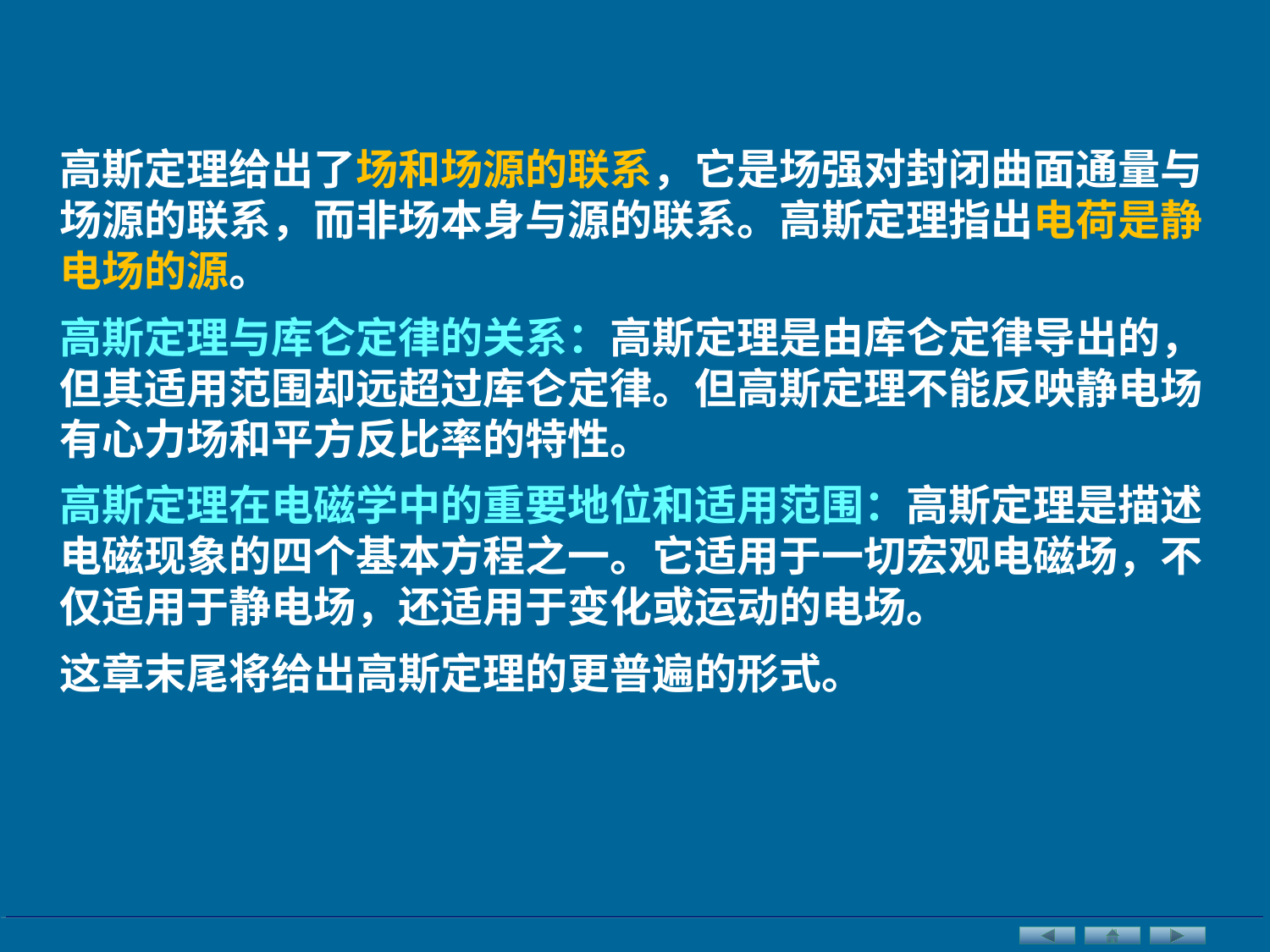

高斯定理给出了场和场源的联系，它是场强对封闭曲面通量与场源的联系，而非场本身与源的联系。高斯定理指出电荷是静电场的源。
高斯定理与库仑定律的关系：高斯定理是由库仑定律导出的，但其适用范围却远超过库仑定律。但高斯定理不能反映静电场有心力场和平方反比率的特性。
高斯定理在电磁学中的重要地位和适用范围：高斯定理是描述电磁现象的四个基本方程之一。它适用于一切宏观电磁场，不仅适用于静电场，还适用于变化或运动的电场。
这章末尾将给出高斯定理的更普遍的形式。